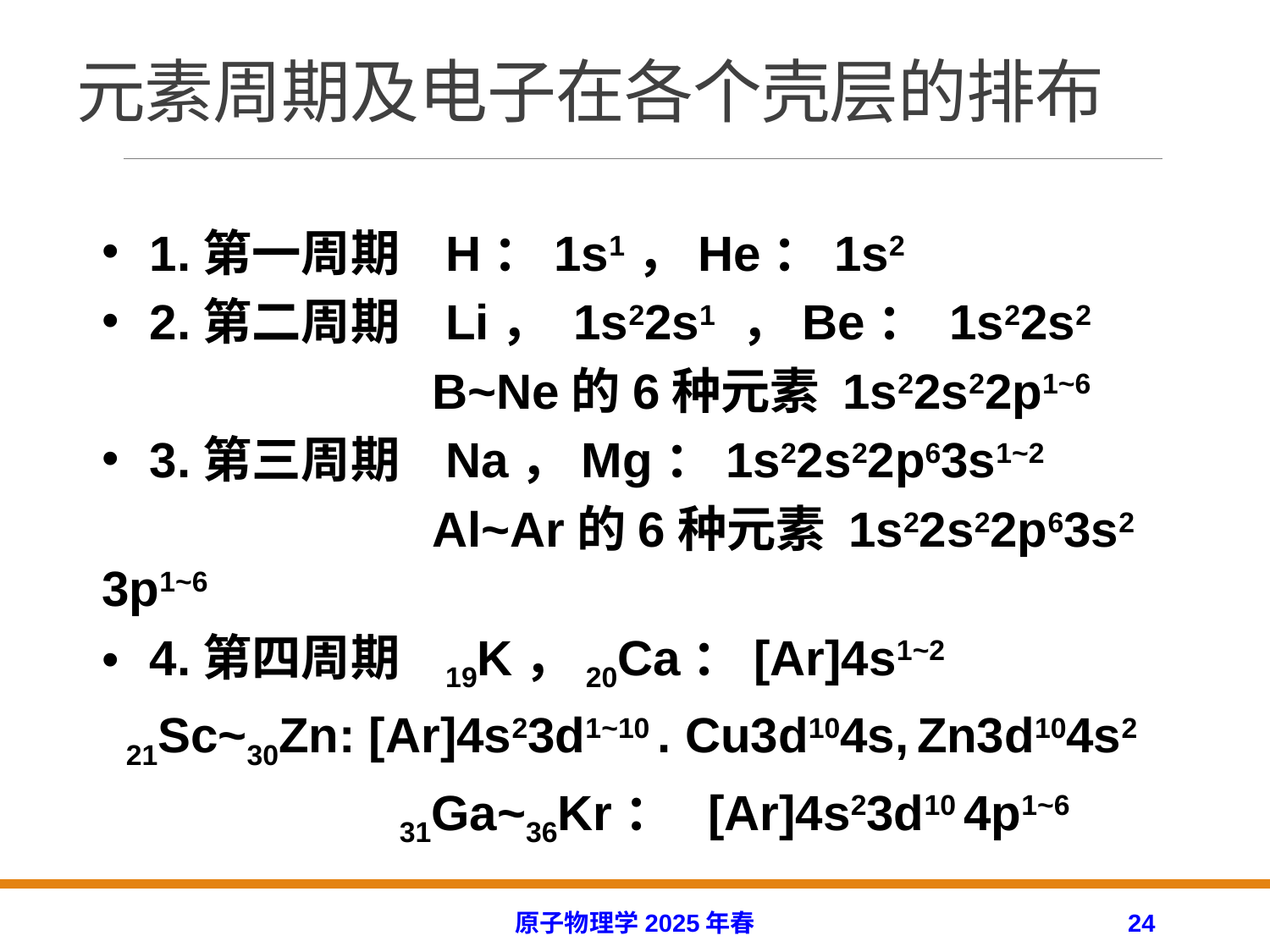

# 元素周期及电子在各个壳层的排布
1.第一周期   H：1s1，He：1s2
2.第二周期   Li， 1s22s1 ，Be： 1s22s2
                        B~Ne的6种元素 1s22s22p1~6
3.第三周期   Na，Mg：1s22s22p63s1~2
                        Al~Ar的6种元素 1s22s22p63s2 3p1~6
4.第四周期   19K，20Ca：[Ar]4s1~2
   21Sc~30Zn: [Ar]4s23d1~10 . Cu3d104s, Zn3d104s2
                                     31Ga~36Kr：  [Ar]4s23d10 4p1~6
原子物理学2025年春
24